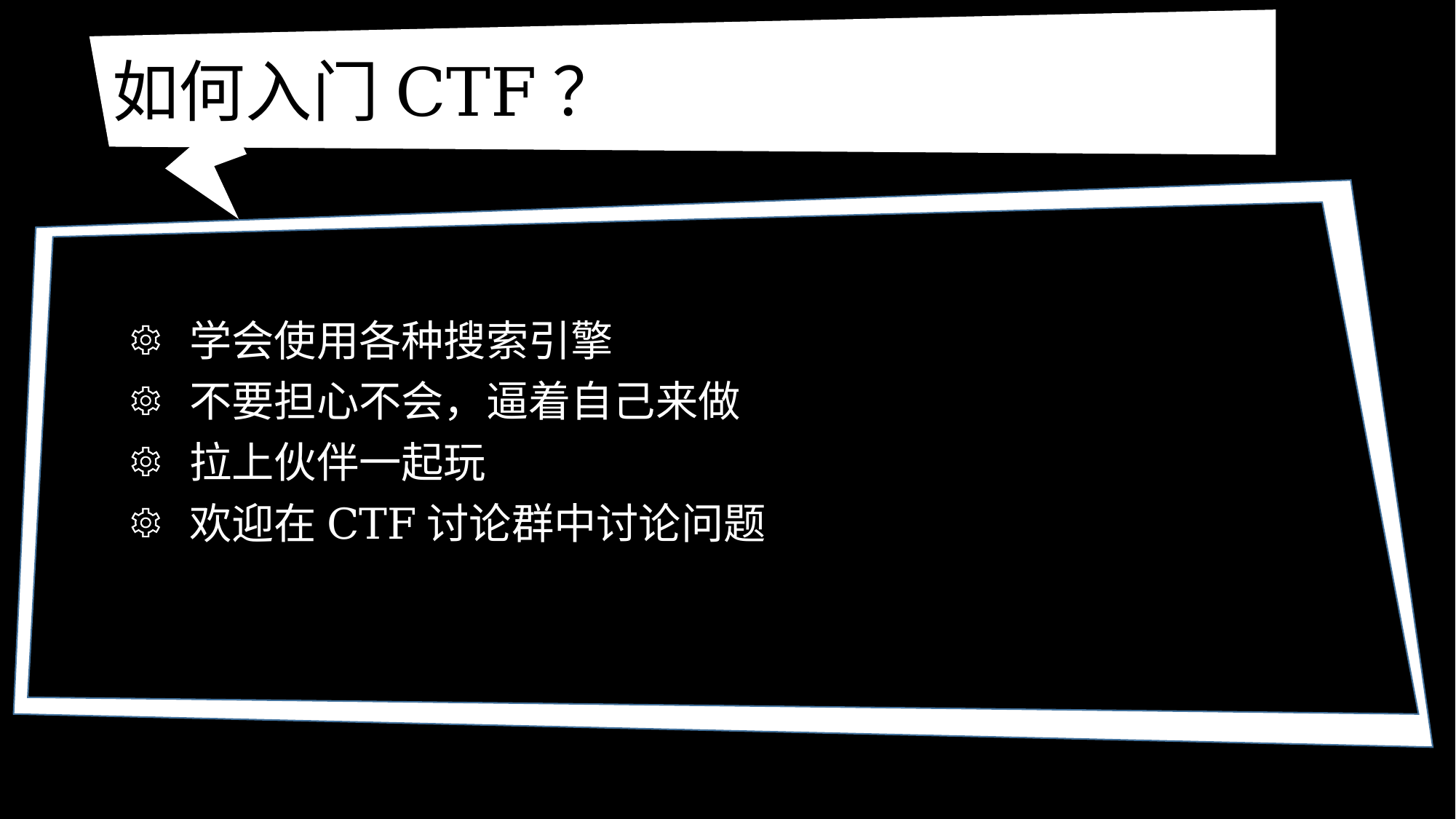

# 如何入门CTF？
  学会使用各种搜索引擎
  不要担心不会，逼着自己来做
  拉上伙伴一起玩
  欢迎在CTF讨论群中讨论问题